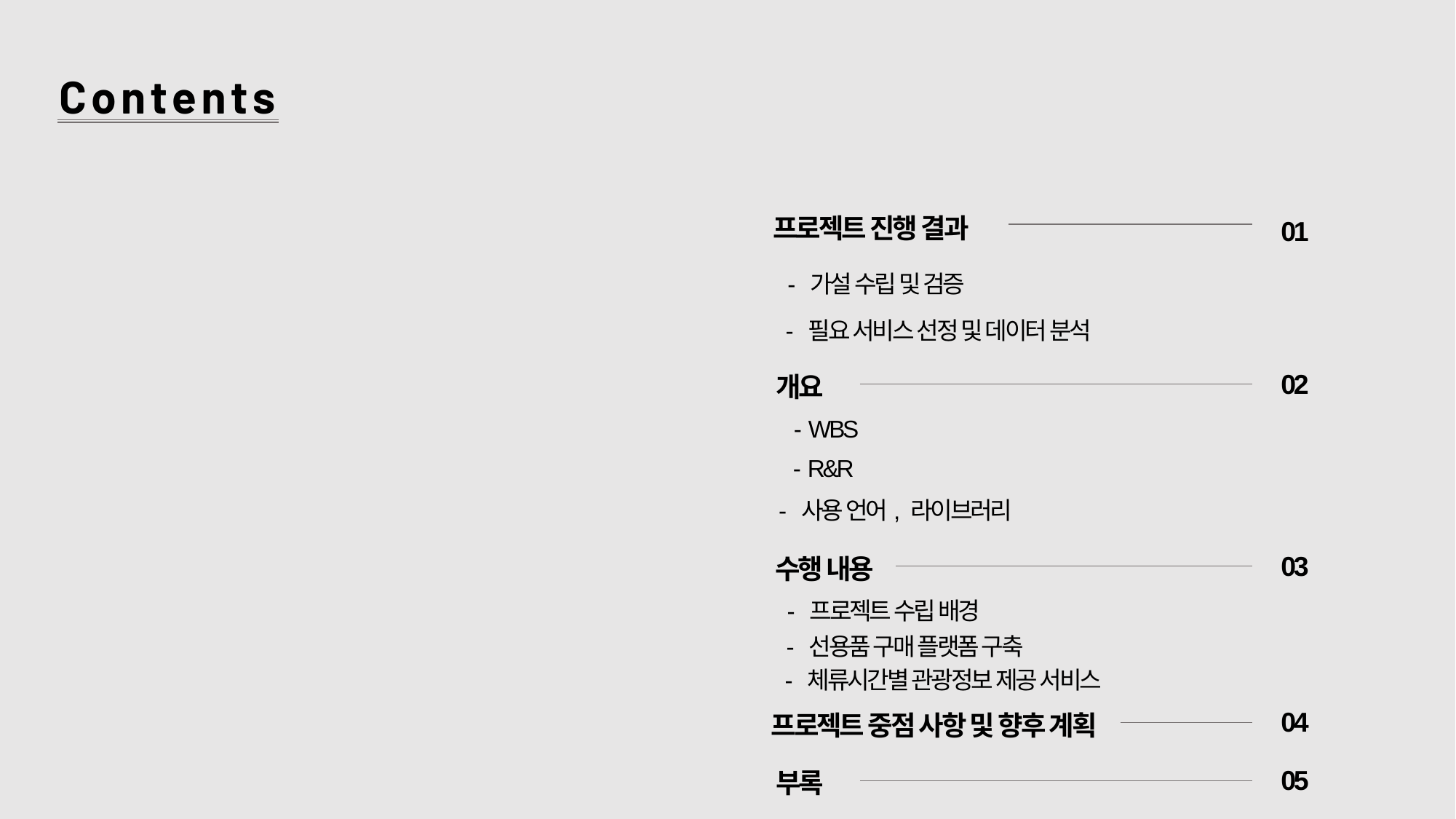

글꼴
글꼴
Contents
글꼴
-  데이터 수집 / 가공 / 분석
> 분석 결과에 따른 내용으로 기재하기
프로젝트 진행 결과
01
-  가설 수립 및 검증
-  필요 서비스 선정 및 데이터 분석
02
개요
-  WBS
-  R&R
-  사용 언어, 라이브러리
03
수행 내용
-  프로젝트 수립 배경
-  선용품 구매 플랫폼 구축
-  체류시간별 관광정보 제공 서비스
04
프로젝트 중점 사항 및 향후 계획
05
부록